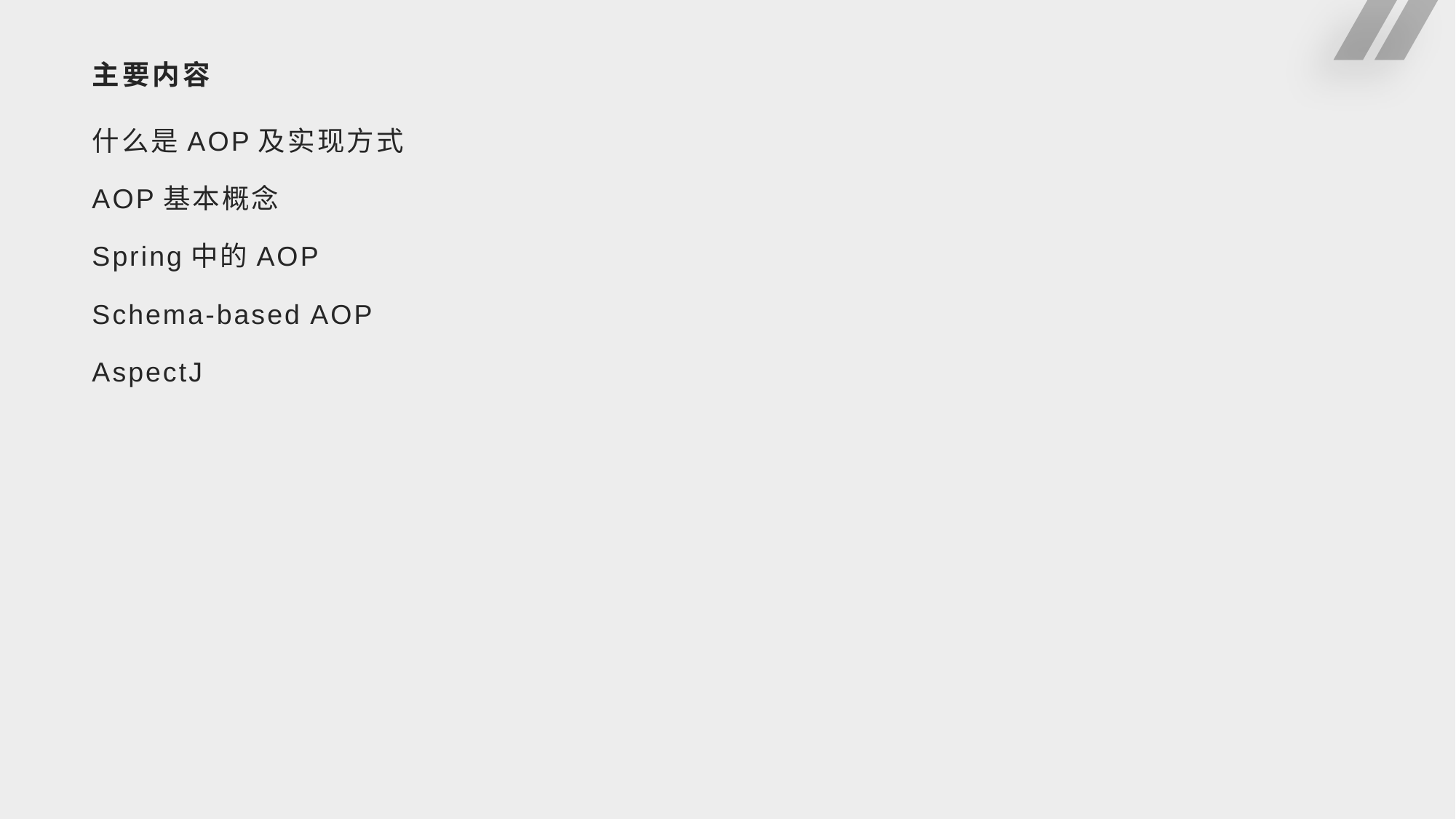

# 主要内容
什么是AOP及实现方式
AOP基本概念
Spring中的AOP
Schema-based AOP
AspectJ